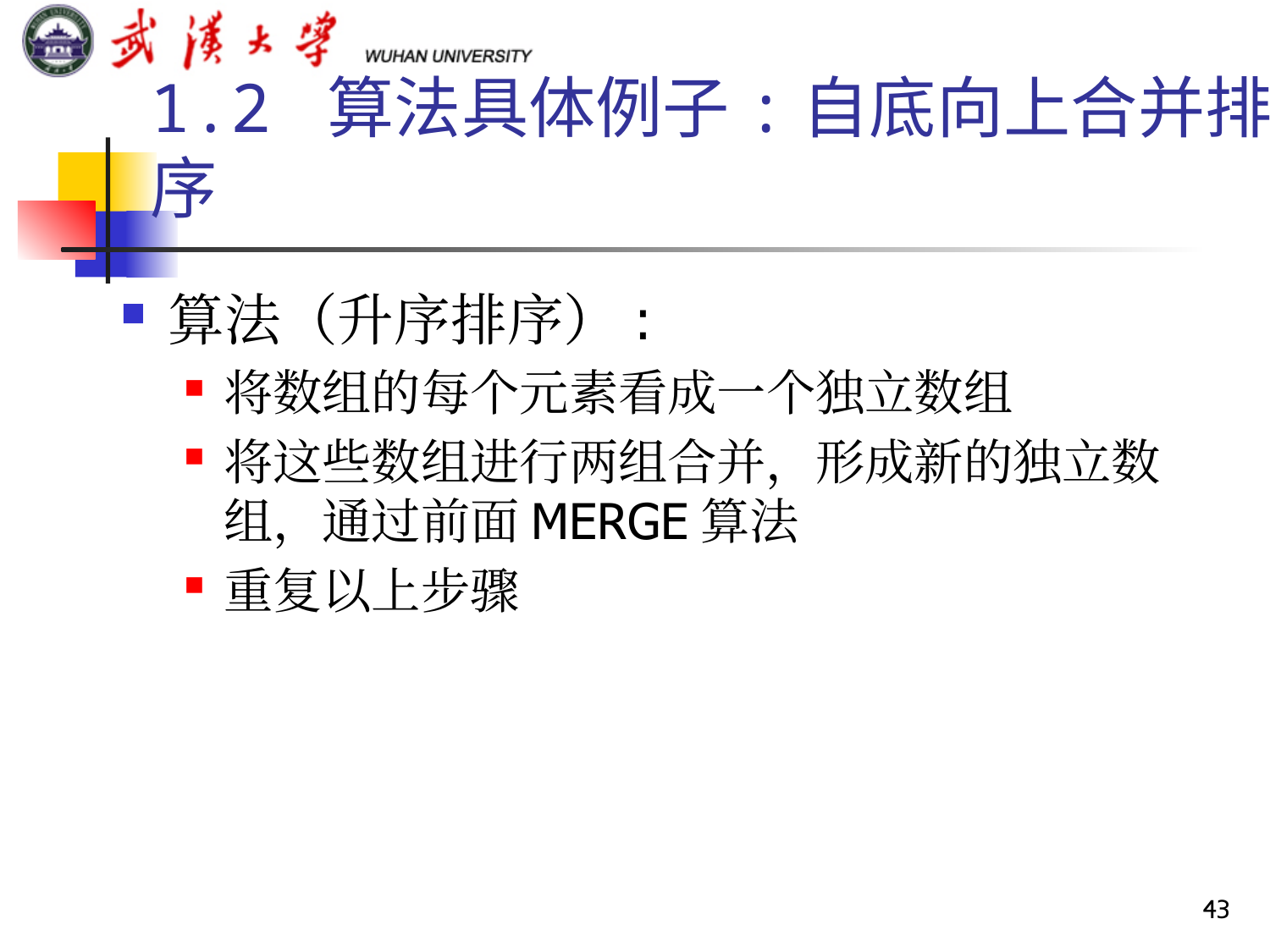

1.2 算法具体例子:自底向上合并排序
算法（升序排序）:
将数组的每个元素看成一个独立数组
将这些数组进行两组合并，形成新的独立数组，通过前面MERGE算法
重复以上步骤
43